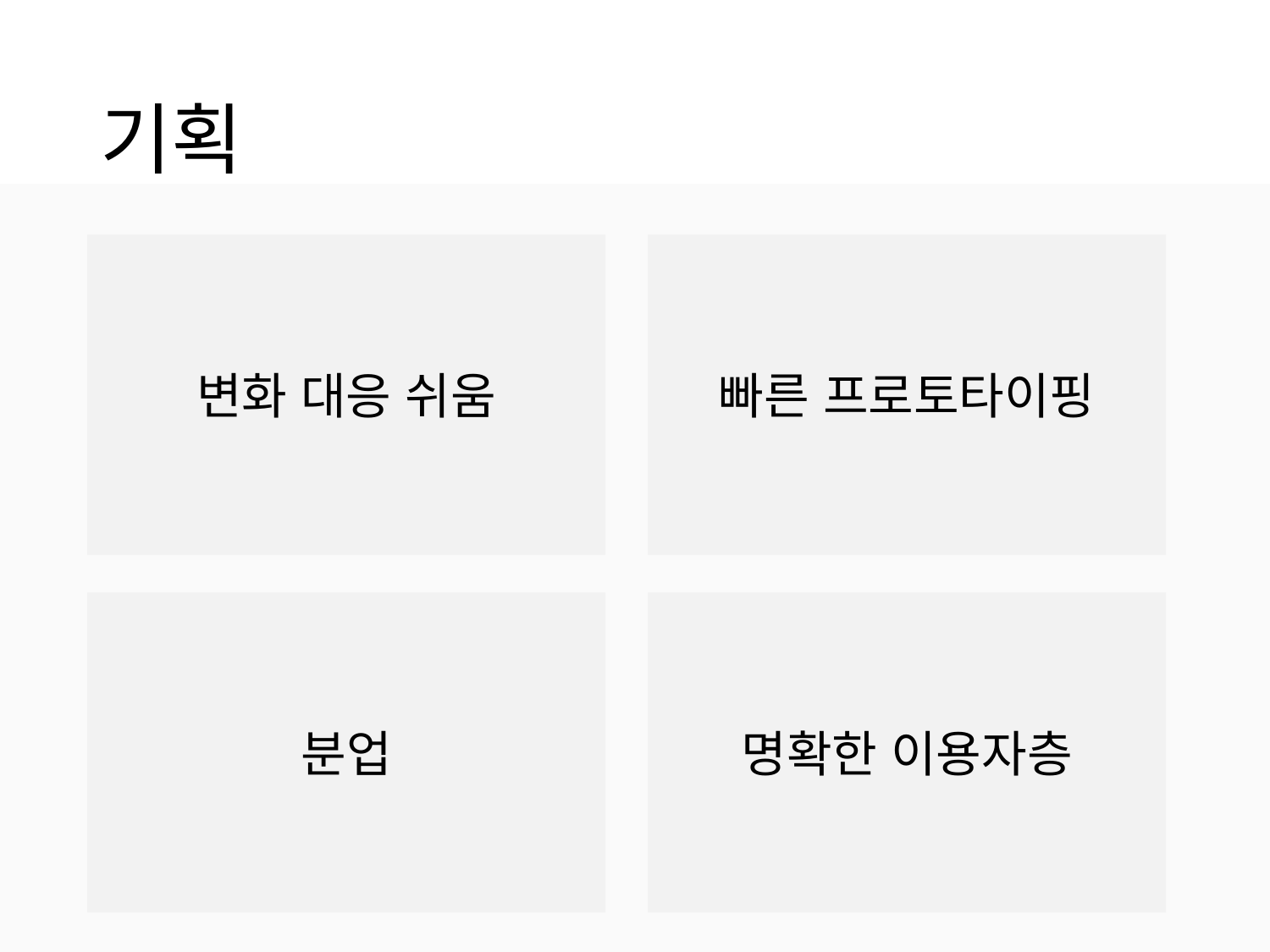

# 기획
빠른 프로토타이핑
변화 대응 쉬움
명확한 이용자층
분업